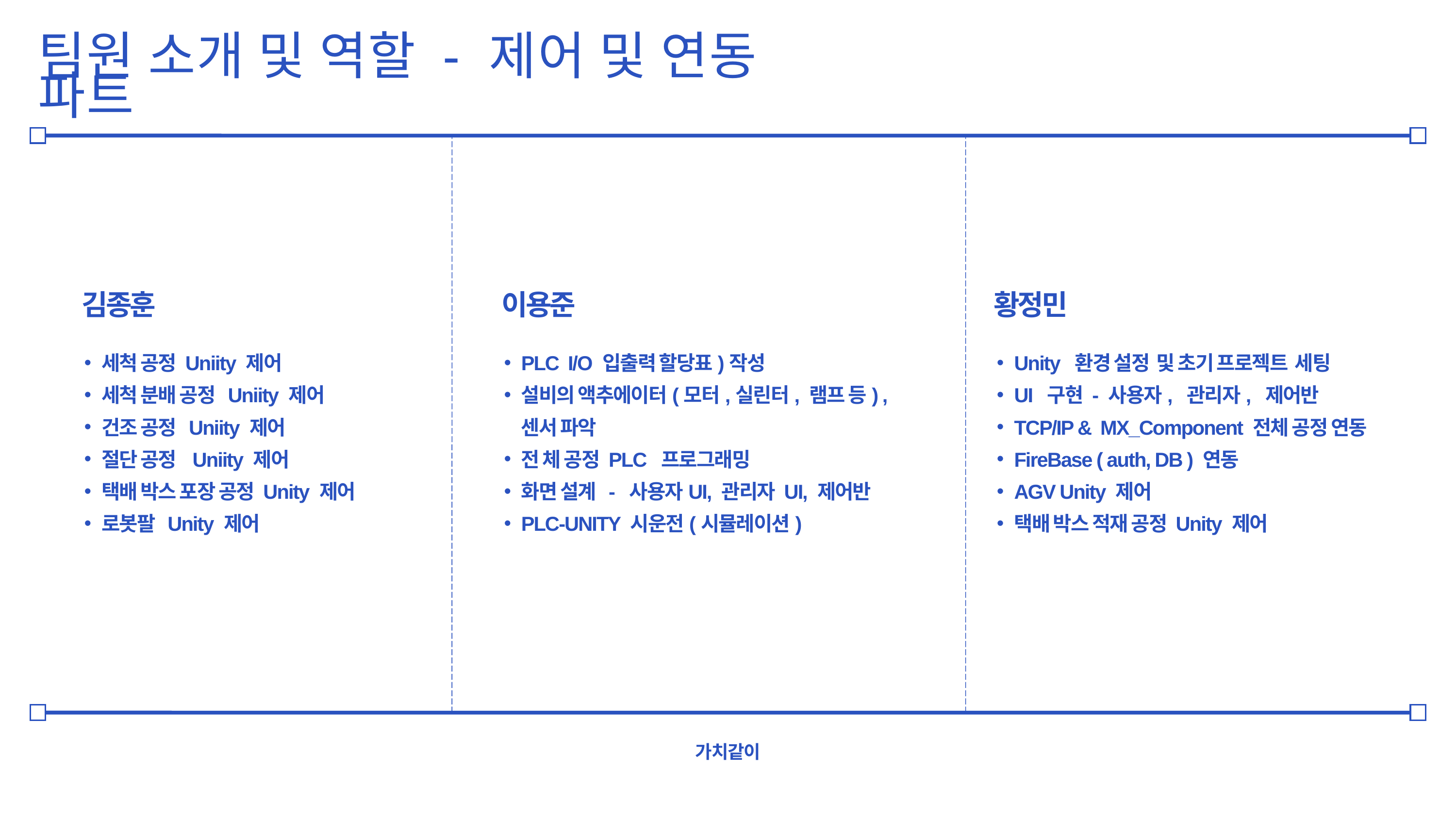

팀원 소개 및 역할 - 제어 및 연동 파트

김종훈
이용준
황정민
세척 공정 Uniity 제어
세척 분배 공정  Uniity 제어
건조 공정  Uniity 제어
절단 공정   Uniity 제어
택배 박스 포장 공정 Unity 제어
로봇팔  Unity 제어
PLC  I/O 입출력 할당표)작성
설비의 액추에이터(모터,실린터, 램프 등) , 센서 파악
전 체 공정 PLC  프로그래밍
화면 설계  -  사용자UI, 관리자 UI, 제어반
PLC-UNITY 시운전(시뮬레이션)
Unity  환경 설정  및 초기 프로젝트  세팅
UI  구현 - 사용자,  관리자,  제어반
TCP/IP &  MX_Component 전체 공정 연동
FireBase ( auth, DB ) 연동
AGV Unity 제어
택배 박스 적재 공정 Unity 제어

가치같이